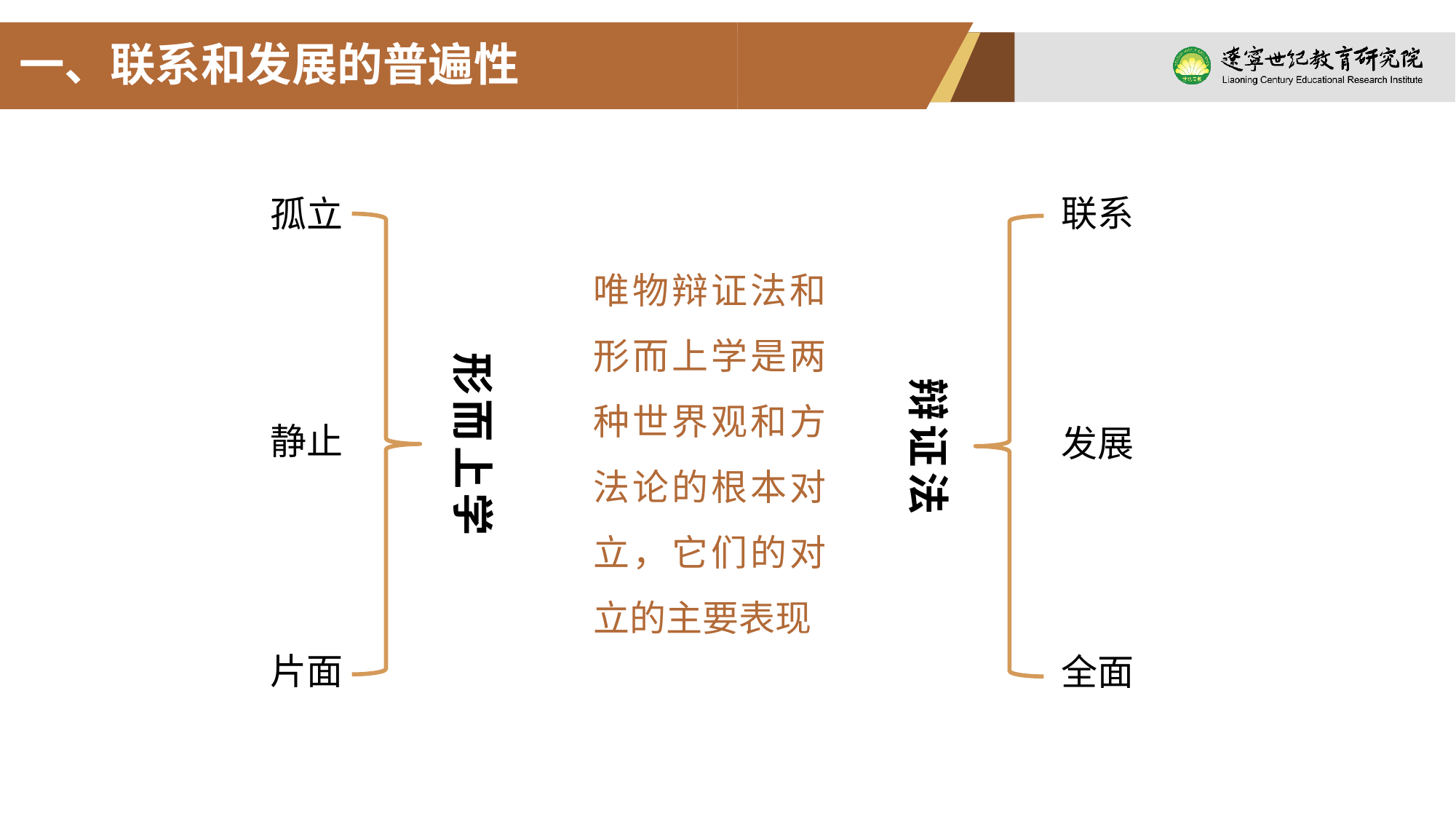

一、联系和发展的普遍性
联系

辩证法
发展
全面
孤立

形而上学
静止
片面
唯物辩证法和形而上学是两种世界观和方法论的根本对立，它们的对立的主要表现